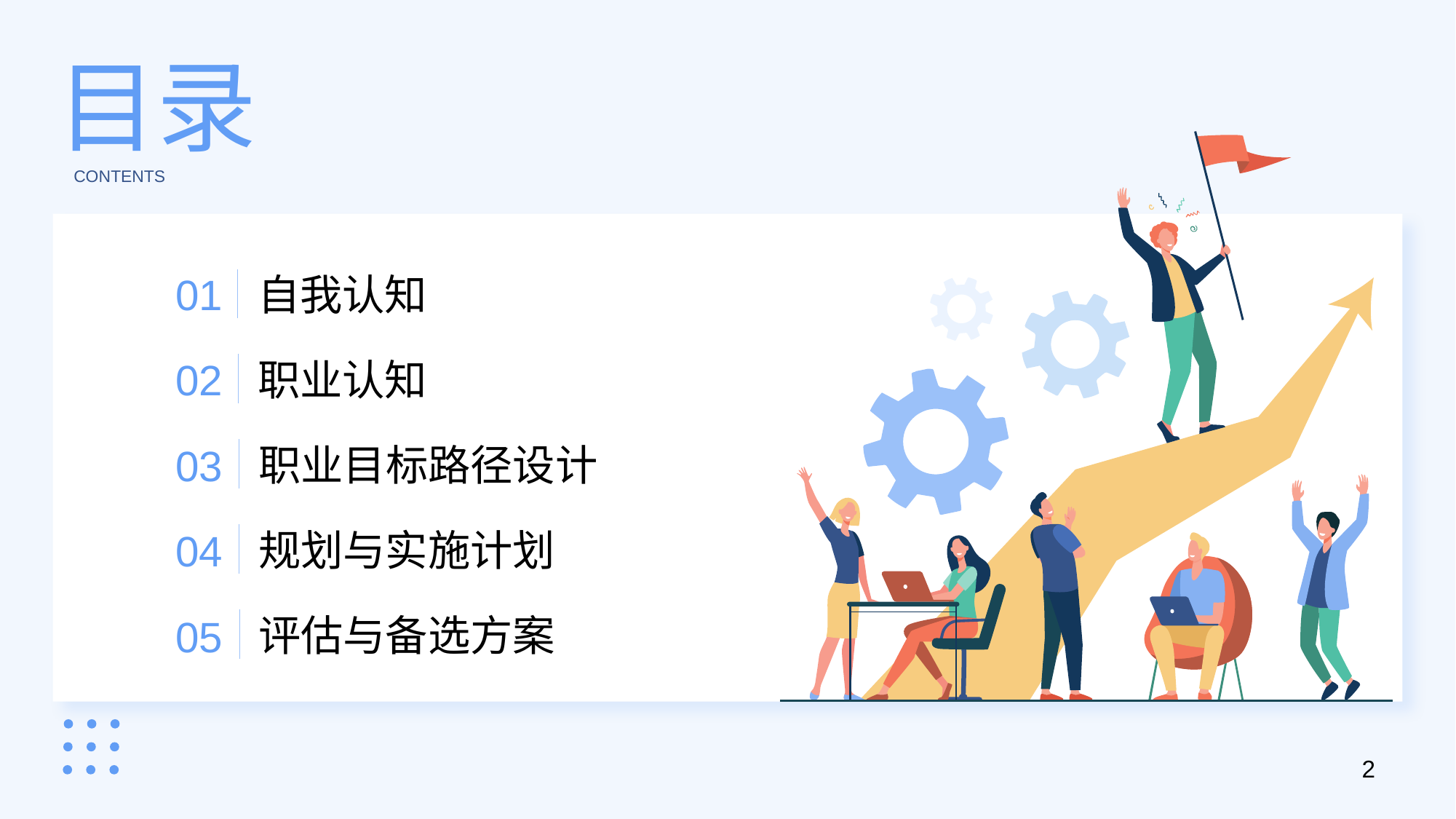

目录
CONTENTS
01
自我认知
职业认知
02
职业目标路径设计
03
规划与实施计划
04
评估与备选方案
05

2